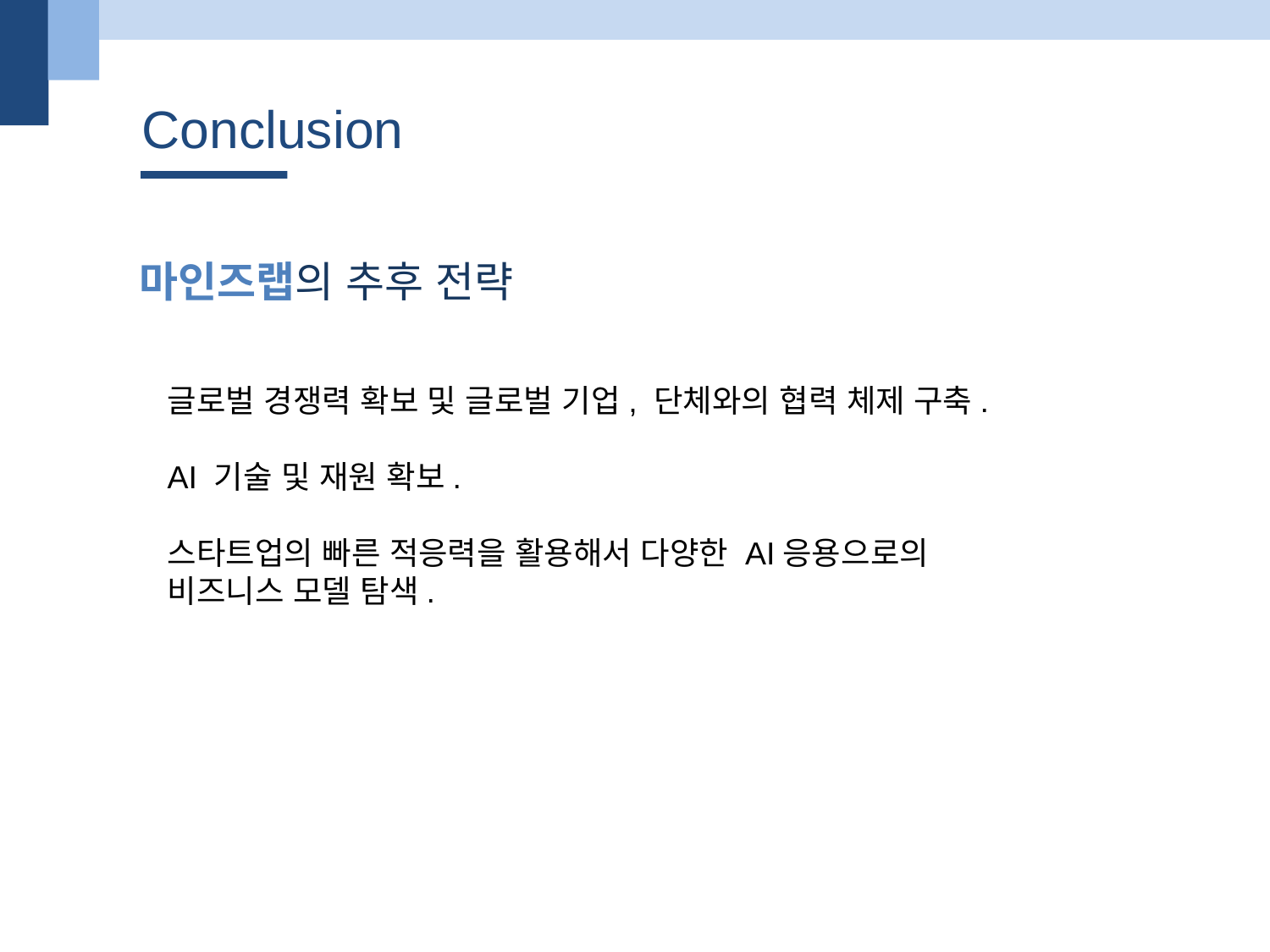

Conclusion

마인즈랩의 추후 전략
글로벌 경쟁력 확보 및 글로벌 기업, 단체와의 협력 체제 구축.

AI 기술 및 재원 확보.

스타트업의 빠른 적응력을 활용해서 다양한 AI응용으로의 비즈니스 모델 탐색.